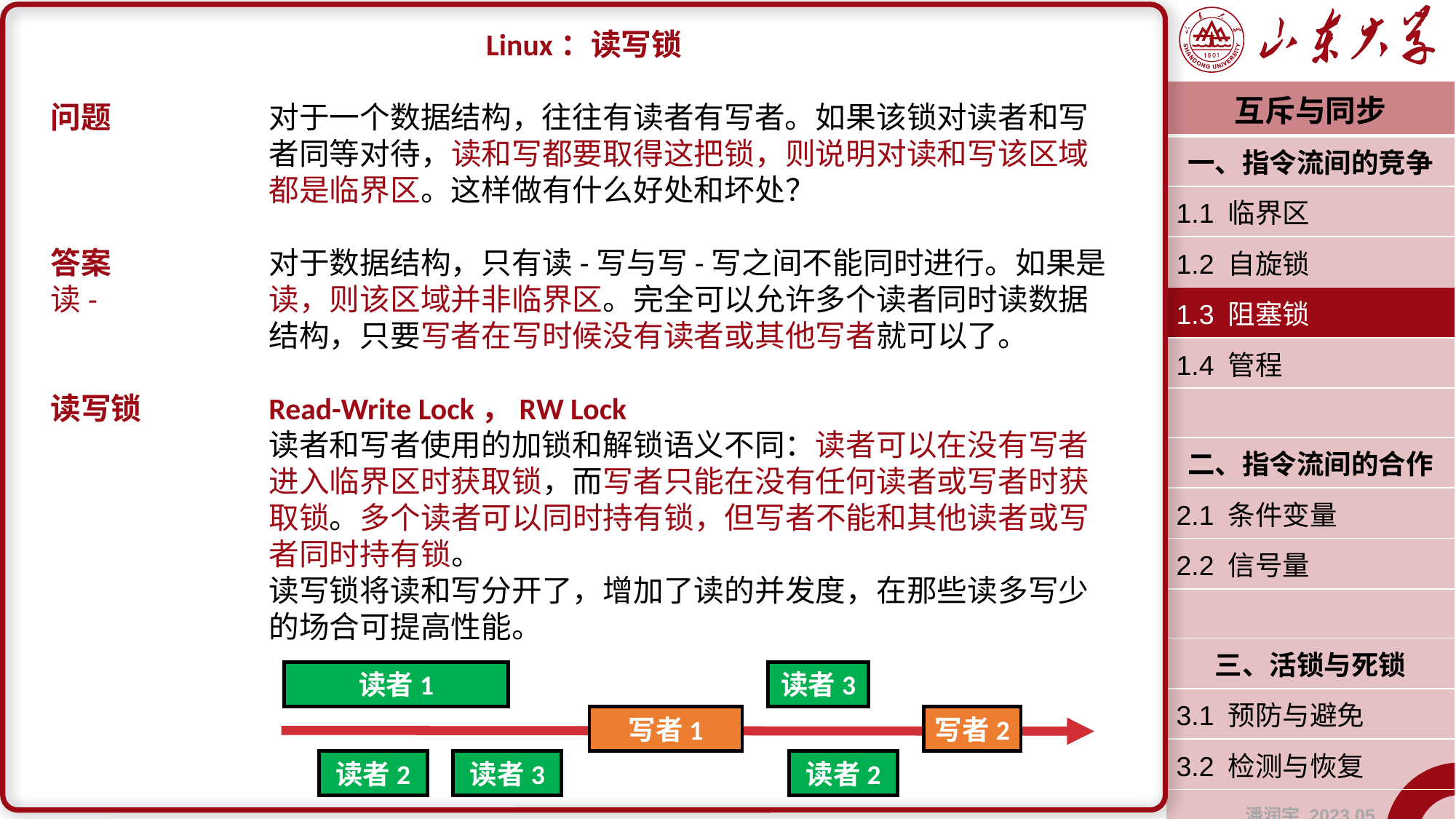

Linux：读写锁

问题		对于一个数据结构，往往有读者有写者。如果该锁对读者和写		者同等对待，读和写都要取得这把锁，则说明对读和写该区域		都是临界区。这样做有什么好处和坏处？

答案		对于数据结构，只有读-写与写-写之间不能同时进行。如果是读-		读，则该区域并非临界区。完全可以允许多个读者同时读数据		结构，只要写者在写时候没有读者或其他写者就可以了。

读写锁		Read-Write Lock，RW Lock
		读者和写者使用的加锁和解锁语义不同：读者可以在没有写者		进入临界区时获取锁，而写者只能在没有任何读者或写者时获		取锁。多个读者可以同时持有锁，但写者不能和其他读者或写		者同时持有锁。
		读写锁将读和写分开了，增加了读的并发度，在那些读多写少		的场合可提高性能。
| 互斥与同步 |
| --- |
| 一、指令流间的竞争 |
| 1.1 临界区 |
| 1.2 自旋锁 |
| 1.3 阻塞锁 |
| 1.4 管程 |
|  |
| 二、指令流间的合作 |
| 2.1 条件变量 |
| 2.2 信号量 |
|  |
| 三、活锁与死锁 |
| 3.1 预防与避免 |
| 3.2 检测与恢复 |
| 潘润宇 2023.05 |
读者1
读者3
写者1
写者2
读者2
读者3
读者2